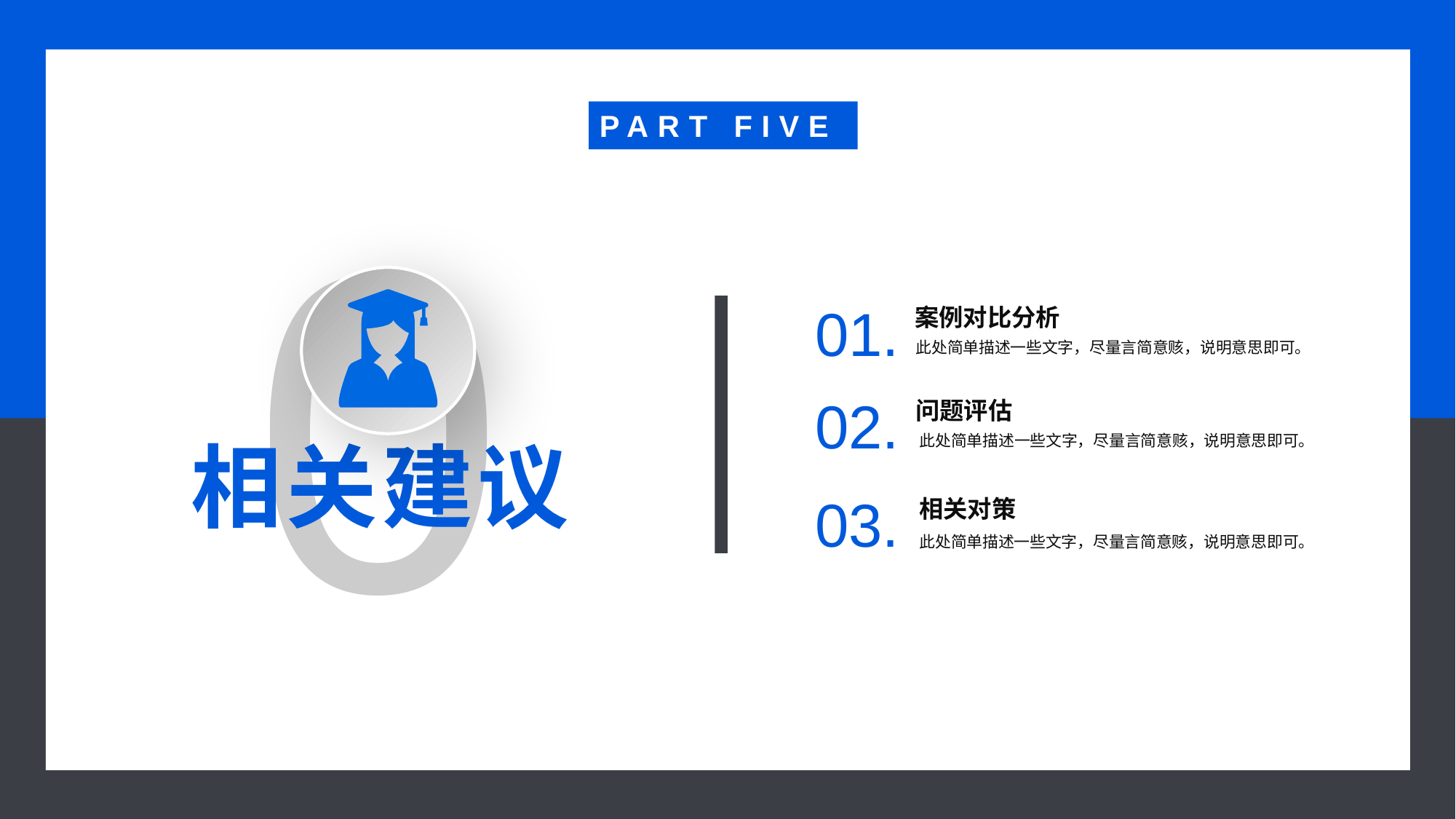

PART FIVE
05

01.
案例对比分析
此处简单描述一些文字，尽量言简意赅，说明意思即可。

02.
问题评估
此处简单描述一些文字，尽量言简意赅，说明意思即可。
相关建议
03.
相关对策
此处简单描述一些文字，尽量言简意赅，说明意思即可。